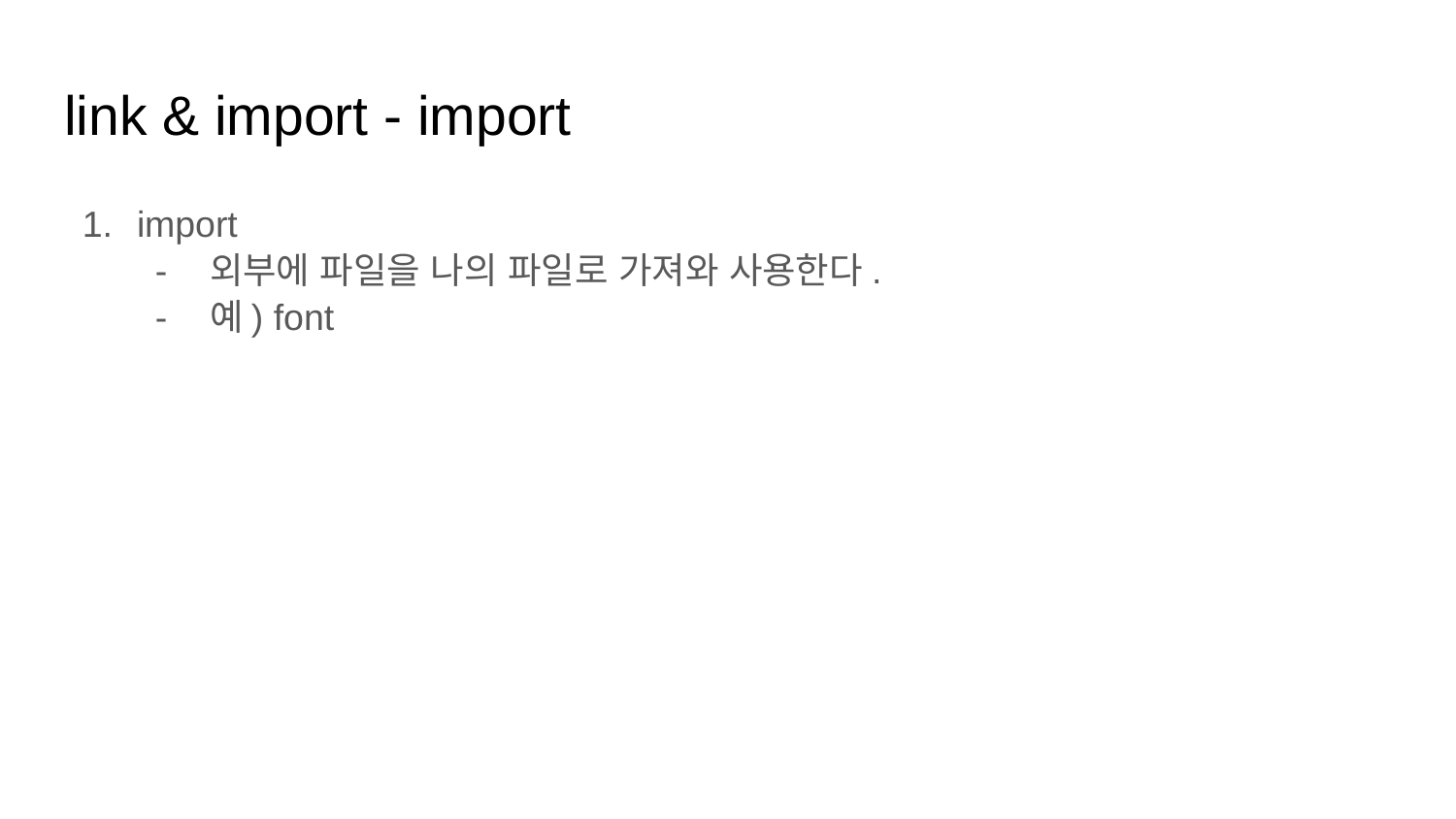

# link & import - import
import
외부에 파일을 나의 파일로 가져와 사용한다.
예) font